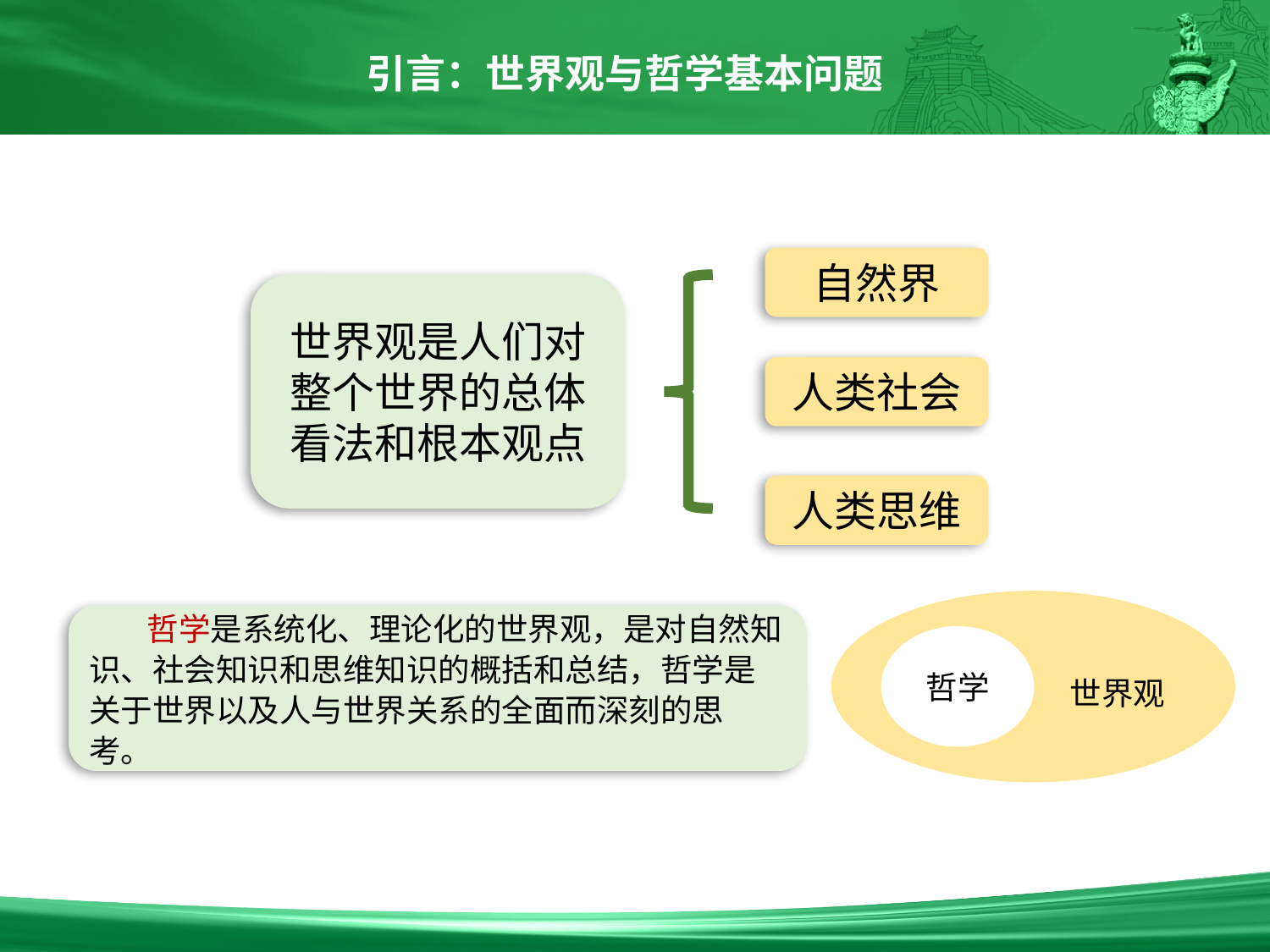

引言：世界观与哲学基本问题
自然界
世界观是人们对整个世界的总体看法和根本观点

人类社会
人类思维

哲学
世界观
       哲学是系统化、理论化的世界观，是对自然知识、社会知识和思维知识的概括和总结，哲学是关于世界以及人与世界关系的全面而深刻的思考。